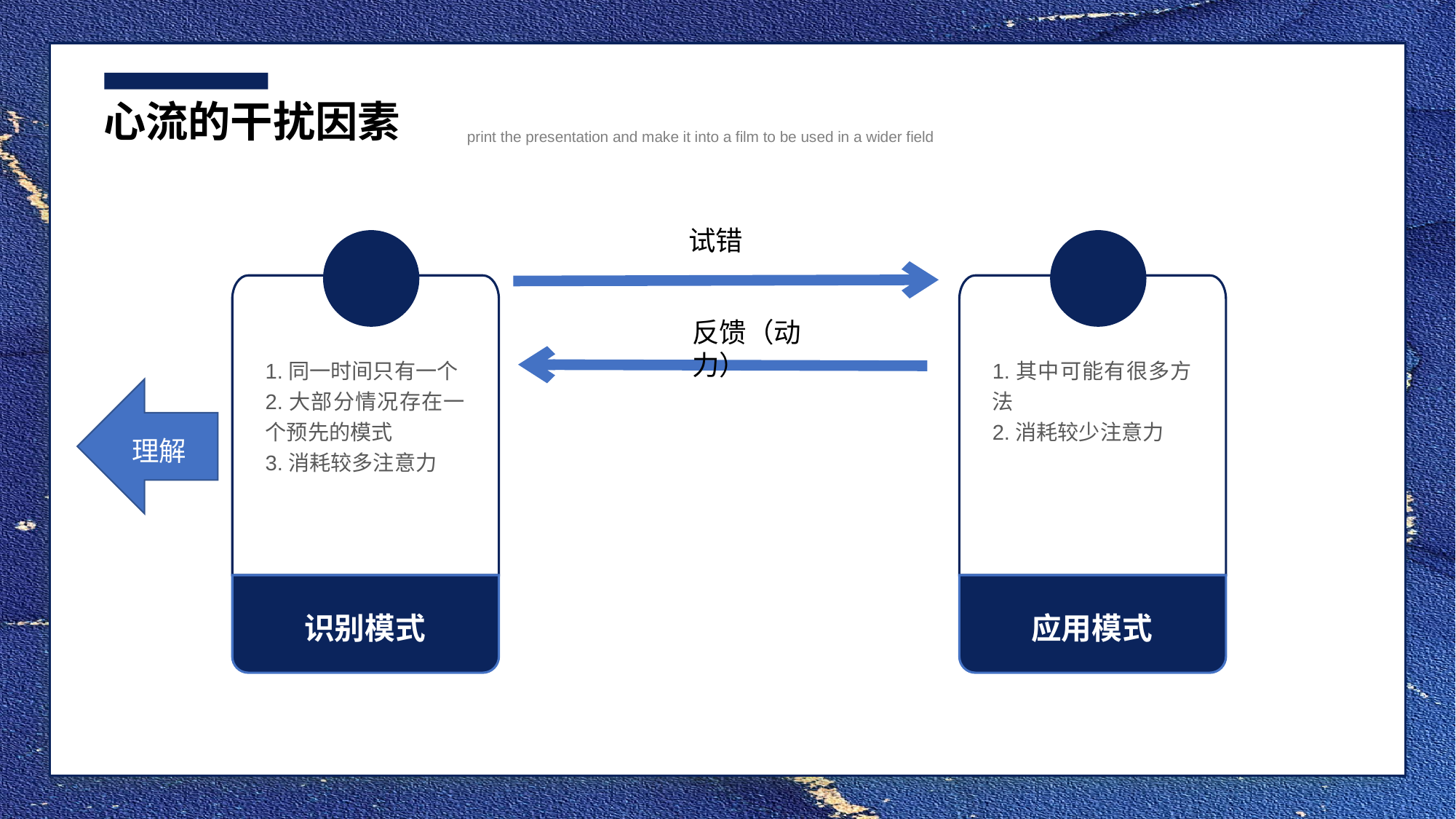

心流的干扰因素
print the presentation and make it into a film to be used in a wider field
试错

1.同一时间只有一个
2.大部分情况存在一个预先的模式
3.消耗较多注意力

识别模式

1.其中可能有很多方法
2.消耗较少注意力

应用模式
反馈（动力）

理解